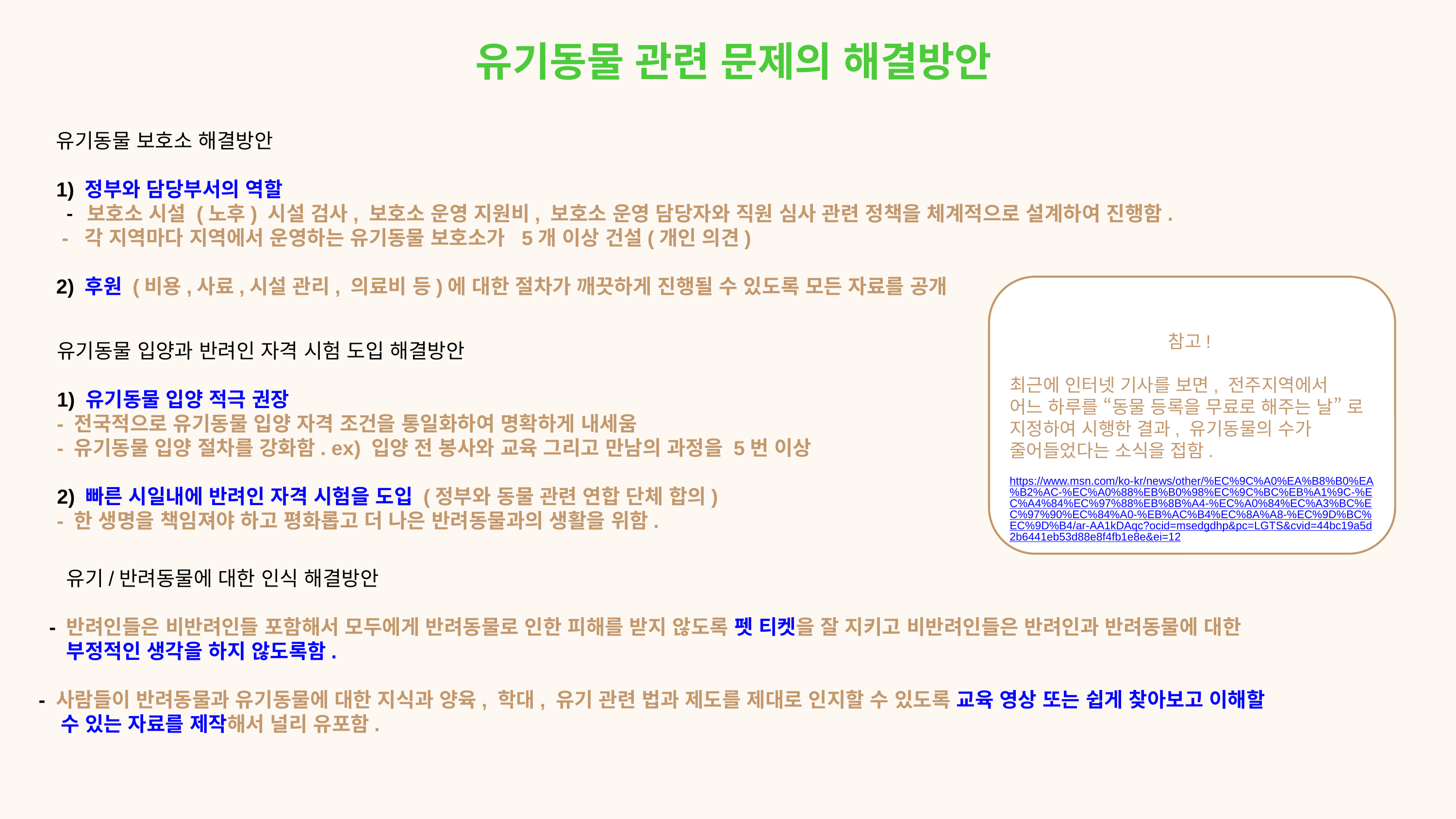

유기동물 관련 문제의 해결방안
유기동물 보호소 해결방안
1) 정부와 담당부서의 역할
 -  보호소 시설 (노후) 시설 검사, 보호소 운영 지원비, 보호소 운영 담당자와 직원 심사 관련 정책을 체계적으로 설계하여 진행함.
 -  각 지역마다 지역에서 운영하는 유기동물 보호소가  5개 이상 건설(개인 의견)
2) 후원 (비용,사료,시설 관리, 의료비 등)에 대한 절차가 깨끗하게 진행될 수 있도록 모든 자료를 공개
참고!

최근에 인터넷 기사를 보면, 전주지역에서
어느 하루를 “동물 등록을 무료로 해주는 날” 로 지정하여 시행한 결과, 유기동물의 수가 줄어들었다는 소식을 접함.

https://www.msn.com/ko-kr/news/other/%EC%9C%A0%EA%B8%B0%EA%B2%AC-%EC%A0%88%EB%B0%98%EC%9C%BC%EB%A1%9C-%EC%A4%84%EC%97%88%EB%8B%A4-%EC%A0%84%EC%A3%BC%EC%97%90%EC%84%A0-%EB%AC%B4%EC%8A%A8-%EC%9D%BC%EC%9D%B4/ar-AA1kDAqc?ocid=msedgdhp&pc=LGTS&cvid=44bc19a5d2b6441eb53d88e8f4fb1e8e&ei=12

유기동물 입양과 반려인 자격 시험 도입 해결방안
1) 유기동물 입양 적극 권장
- 전국적으로 유기동물 입양 자격 조건을 통일화하여 명확하게 내세움
- 유기동물 입양 절차를 강화함. ex) 입양 전 봉사와 교육 그리고 만남의 과정을 5번 이상
2) 빠른 시일내에 반려인 자격 시험을 도입 (정부와 동물 관련 연합 단체 합의)
- 한 생명을 책임져야 하고 평화롭고 더 나은 반려동물과의 생활을 위함.
    유기/반려동물에 대한 인식 해결방안
 - 반려인들은 비반려인들 포함해서 모두에게 반려동물로 인한 피해를 받지 않도록 펫 티켓을 잘 지키고 비반려인들은 반려인과 반려동물에 대한
    부정적인 생각을 하지 않도록함.
- 사람들이 반려동물과 유기동물에 대한 지식과 양육, 학대, 유기 관련 법과 제도를 제대로 인지할 수 있도록 교육 영상 또는 쉽게 찾아보고 이해할
   수 있는 자료를 제작해서 널리 유포함.